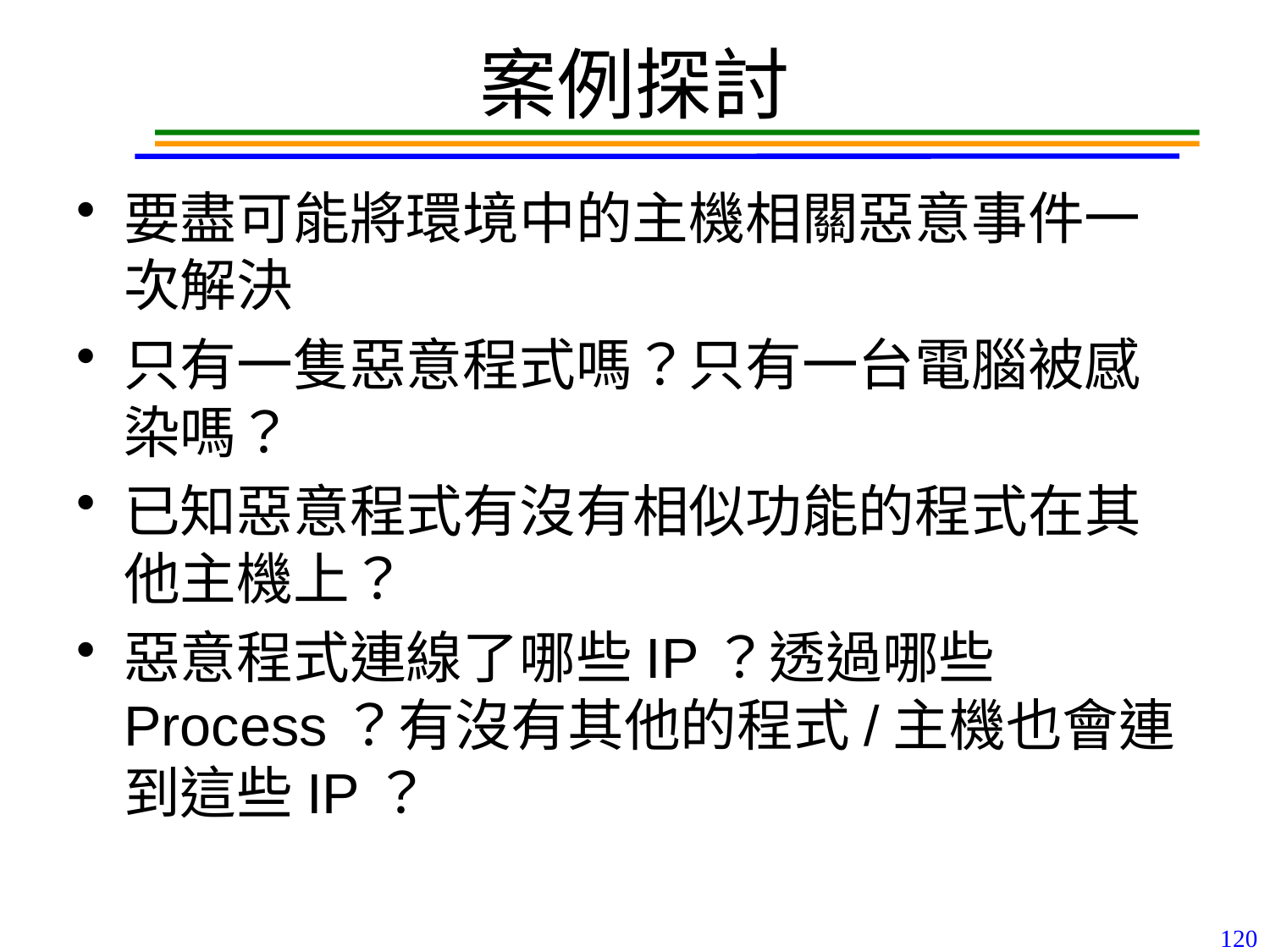

# 案例探討
要盡可能將環境中的主機相關惡意事件一次解決
只有一隻惡意程式嗎？只有一台電腦被感染嗎？
已知惡意程式有沒有相似功能的程式在其他主機上？
惡意程式連線了哪些IP？透過哪些Process？有沒有其他的程式/主機也會連到這些IP？
120